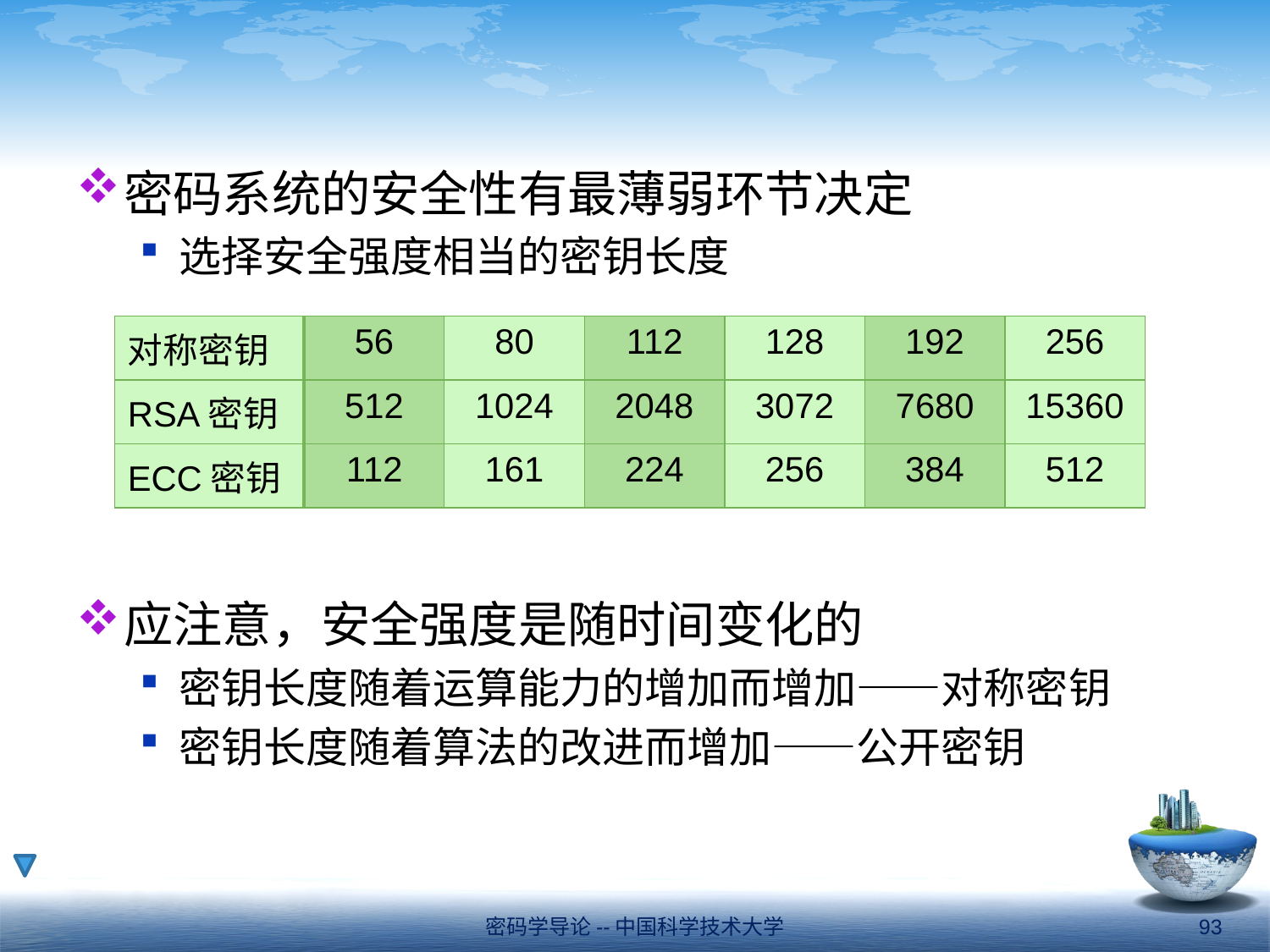

#
密码系统的安全性有最薄弱环节决定
选择安全强度相当的密钥长度

应注意，安全强度是随时间变化的
密钥长度随着运算能力的增加而增加——对称密钥
密钥长度随着算法的改进而增加——公开密钥

| 对称密钥 | 56 | 80 | 112 | 128 | 192 | 256 |
| --- | --- | --- | --- | --- | --- | --- |
| RSA密钥 | 512 | 1024 | 2048 | 3072 | 7680 | 15360 |
| ECC密钥 | 112 | 161 | 224 | 256 | 384 | 512 |

密码学导论--中国科学技术大学
93